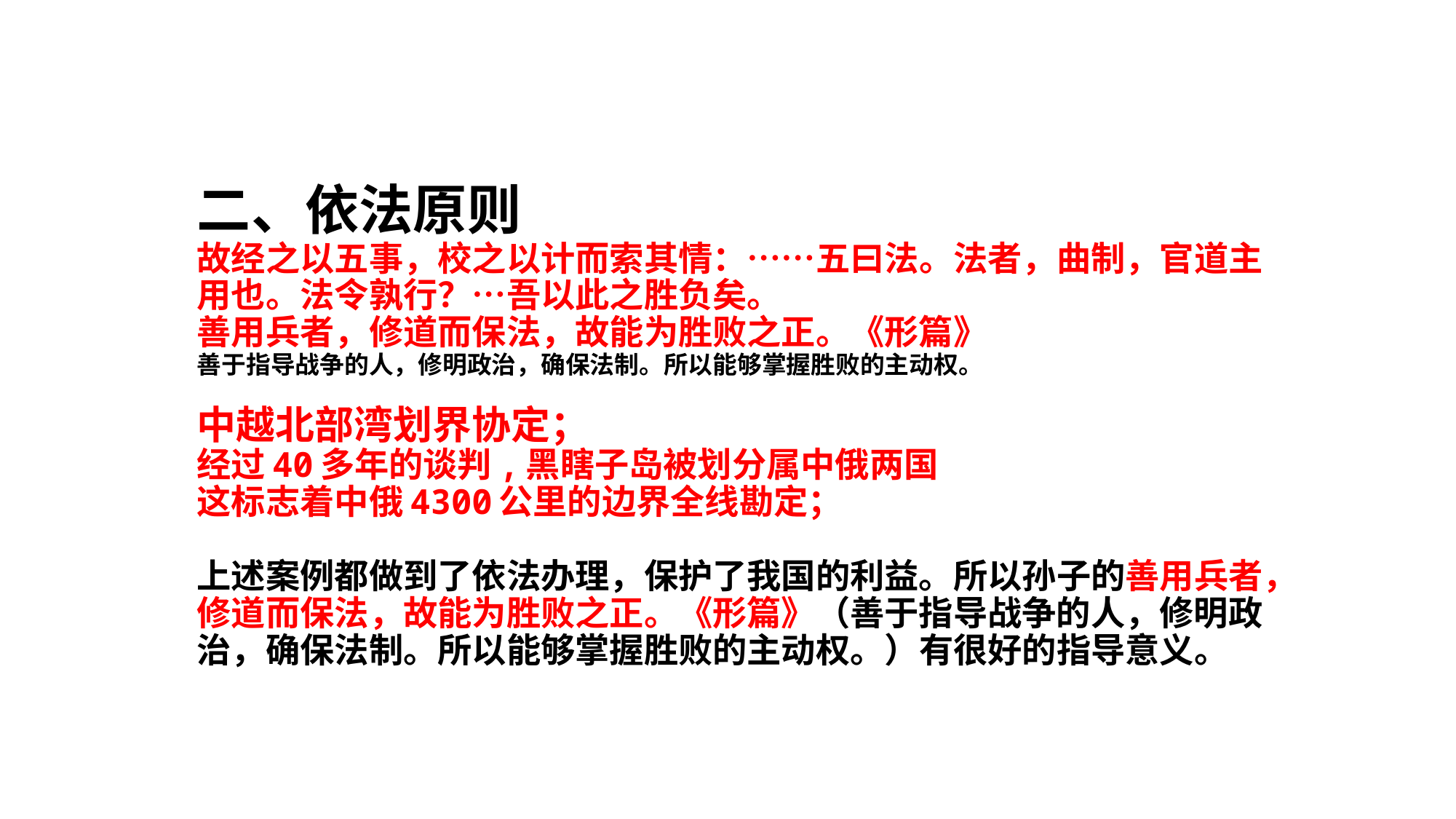

二、依法原则
故经之以五事，校之以计而索其情：……五曰法。法者，曲制，官道主用也。法令孰行？…吾以此之胜负矣。
善用兵者，修道而保法，故能为胜败之正。《形篇》
善于指导战争的人，修明政治，确保法制。所以能够掌握胜败的主动权。
中越北部湾划界协定；
经过40多年的谈判,黑瞎子岛被划分属中俄两国
这标志着中俄4300公里的边界全线勘定；
上述案例都做到了依法办理，保护了我国的利益。所以孙子的善用兵者，修道而保法，故能为胜败之正。《形篇》（善于指导战争的人，修明政治，确保法制。所以能够掌握胜败的主动权。）有很好的指导意义。